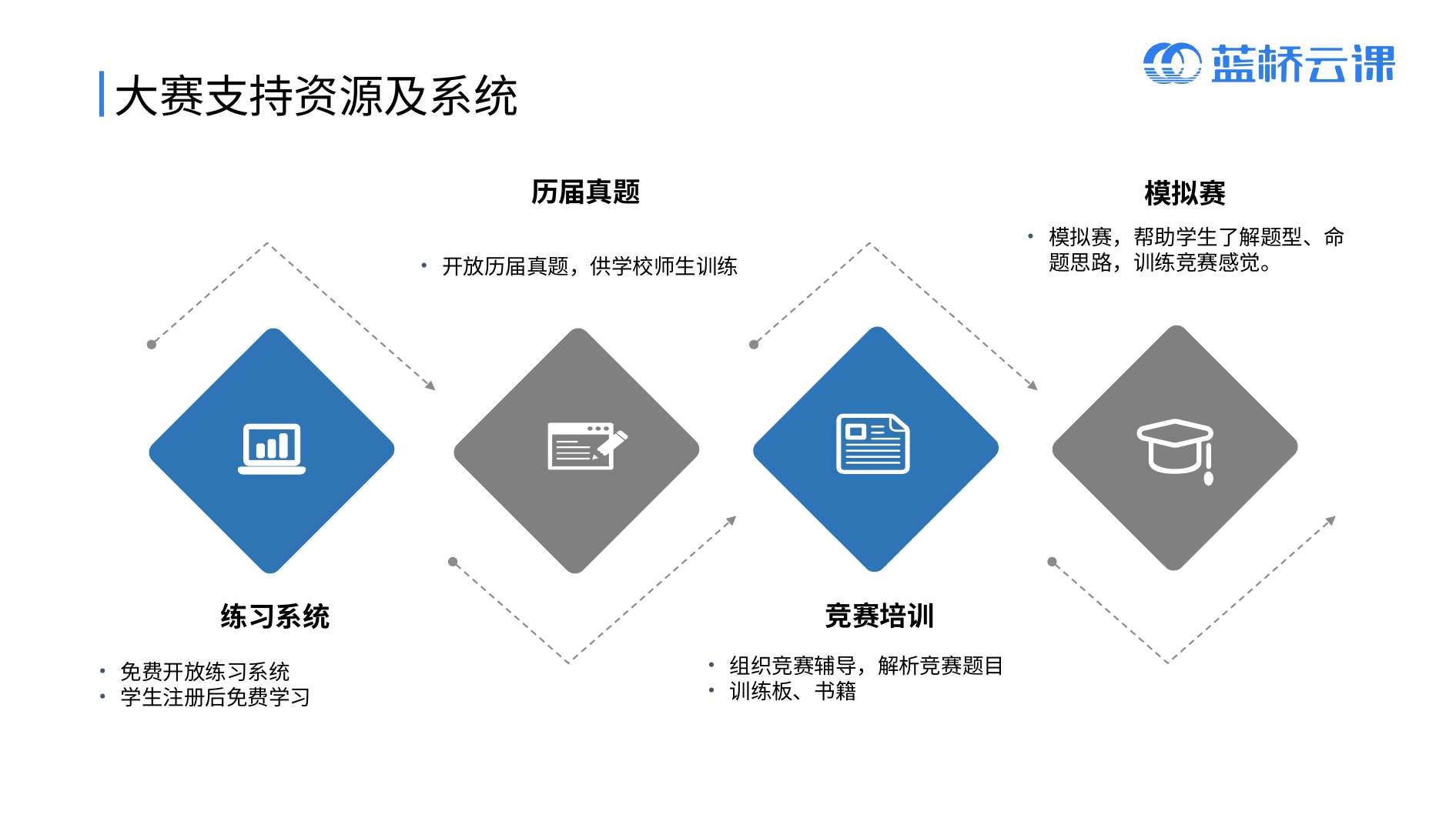

大赛支持资源及系统

     历届真题
模拟赛
模拟赛，帮助学生了解题型、命题思路，训练竞赛感觉。
开放历届真题，供学校师生训练

竞赛培训
练习系统
组织竞赛辅导，解析竞赛题目
训练板、书籍
免费开放练习系统
学生注册后免费学习